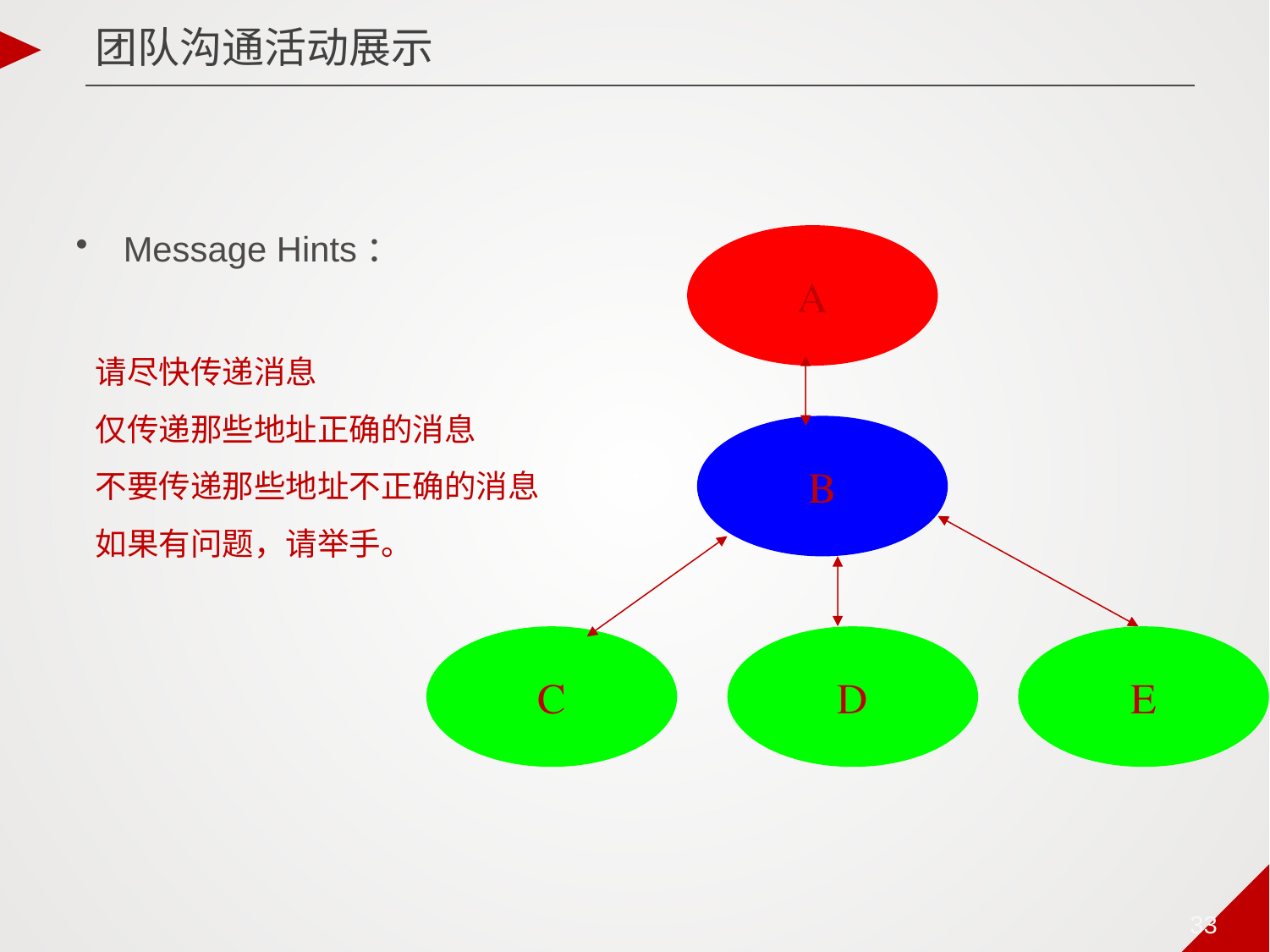

# 团队沟通活动展示

Message Hints：

A
请尽快传递消息
仅传递那些地址正确的消息
不要传递那些地址不正确的消息
如果有问题，请举手。

B

C
D
E